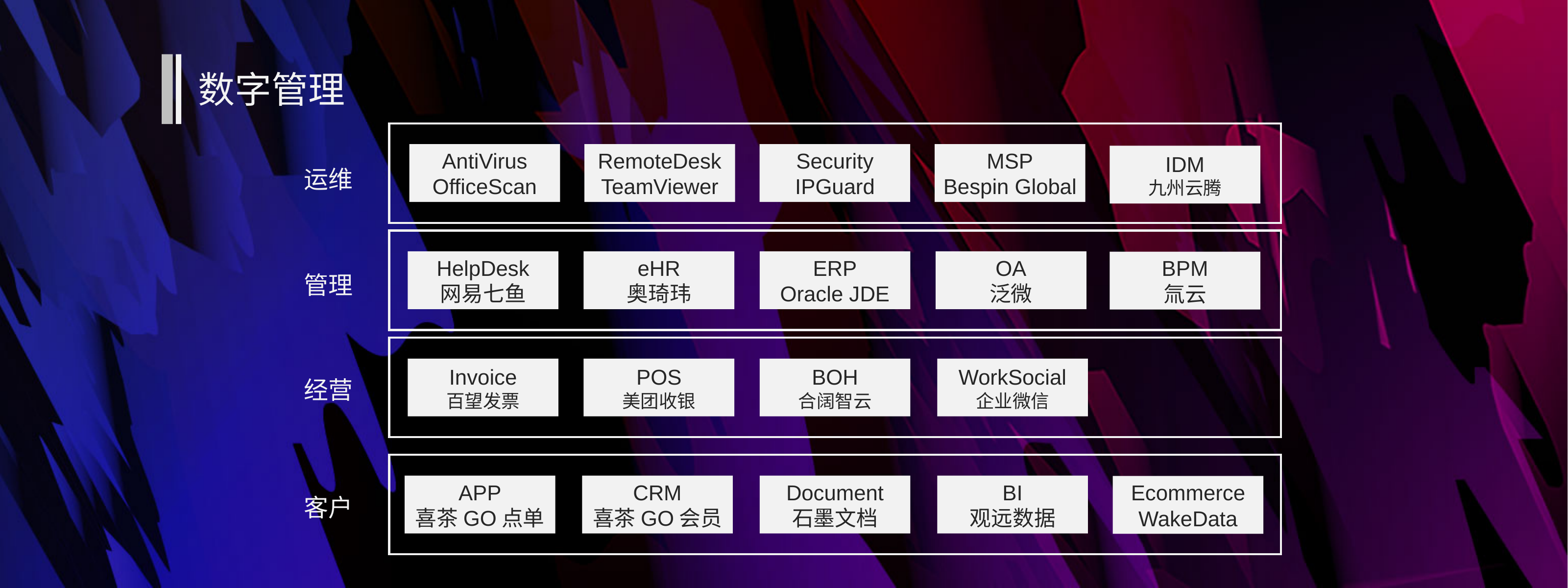

数字管理

AntiVirus
OfficeScan
RemoteDesk
TeamViewer
Security
IPGuard
MSP
Bespin Global
IDM
九州云腾
运维
HelpDesk
网易七鱼
eHR
奥琦玮
ERP
Oracle JDE
OA
泛微
BPM
氚云
管理
Invoice
百望发票
POS
美团收银
BOH
合阔智云
WorkSocial
企业微信
经营
APP
喜茶GO点单
CRM
喜茶GO会员
Document
石墨文档
BI
观远数据
Ecommerce
WakeData
客户